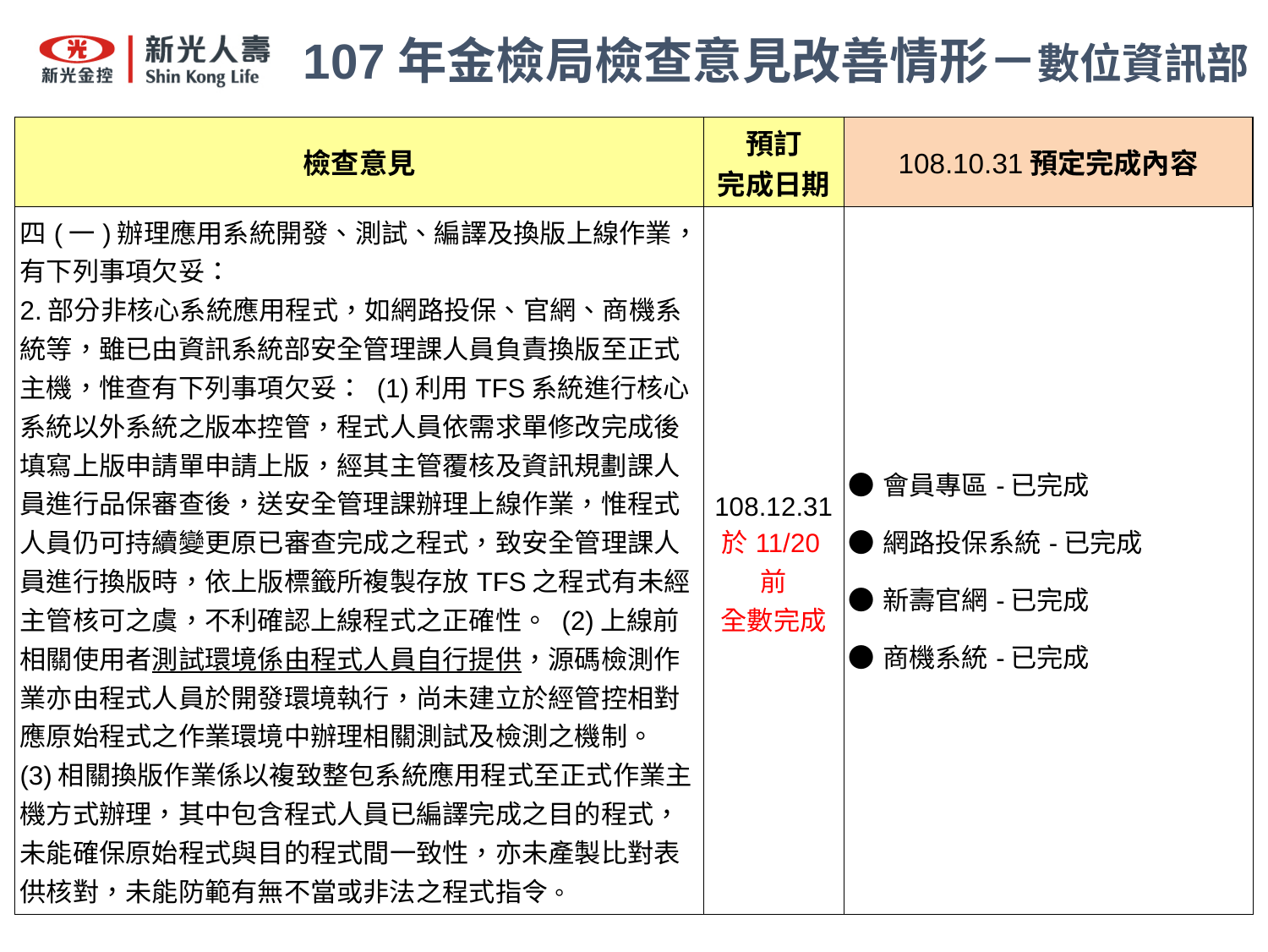

107年金檢局檢查意見改善情形－數位資訊部
| 檢查意見 | 預訂 完成日期 | 108.10.31預定完成內容 |
| --- | --- | --- |
| 四(一)辦理應用系統開發、測試、編譯及換版上線作業，有下列事項欠妥： 2.部分非核心系統應用程式，如網路投保、官網、商機系統等，雖已由資訊系統部安全管理課人員負責換版至正式主機，惟查有下列事項欠妥： (1)利用TFS系統進行核心系統以外系統之版本控管，程式人員依需求單修改完成後填寫上版申請單申請上版，經其主管覆核及資訊規劃課人員進行品保審查後，送安全管理課辦理上線作業，惟程式人員仍可持續變更原已審查完成之程式，致安全管理課人員進行換版時，依上版標籤所複製存放TFS之程式有未經主管核可之虞，不利確認上線程式之正確性。 (2)上線前相關使用者測試環境係由程式人員自行提供，源碼檢測作業亦由程式人員於開發環境執行，尚未建立於經管控相對應原始程式之作業環境中辦理相關測試及檢測之機制。 (3)相關換版作業係以複致整包系統應用程式至正式作業主機方式辦理，其中包含程式人員已編譯完成之目的程式，未能確保原始程式與目的程式間一致性，亦未產製比對表供核對，未能防範有無不當或非法之程式指令。 | 108.12.31 於11/20前 全數完成 | ●會員專區-已完成 ●網路投保系統-已完成 ●新壽官網-已完成 ●商機系統-已完成 |